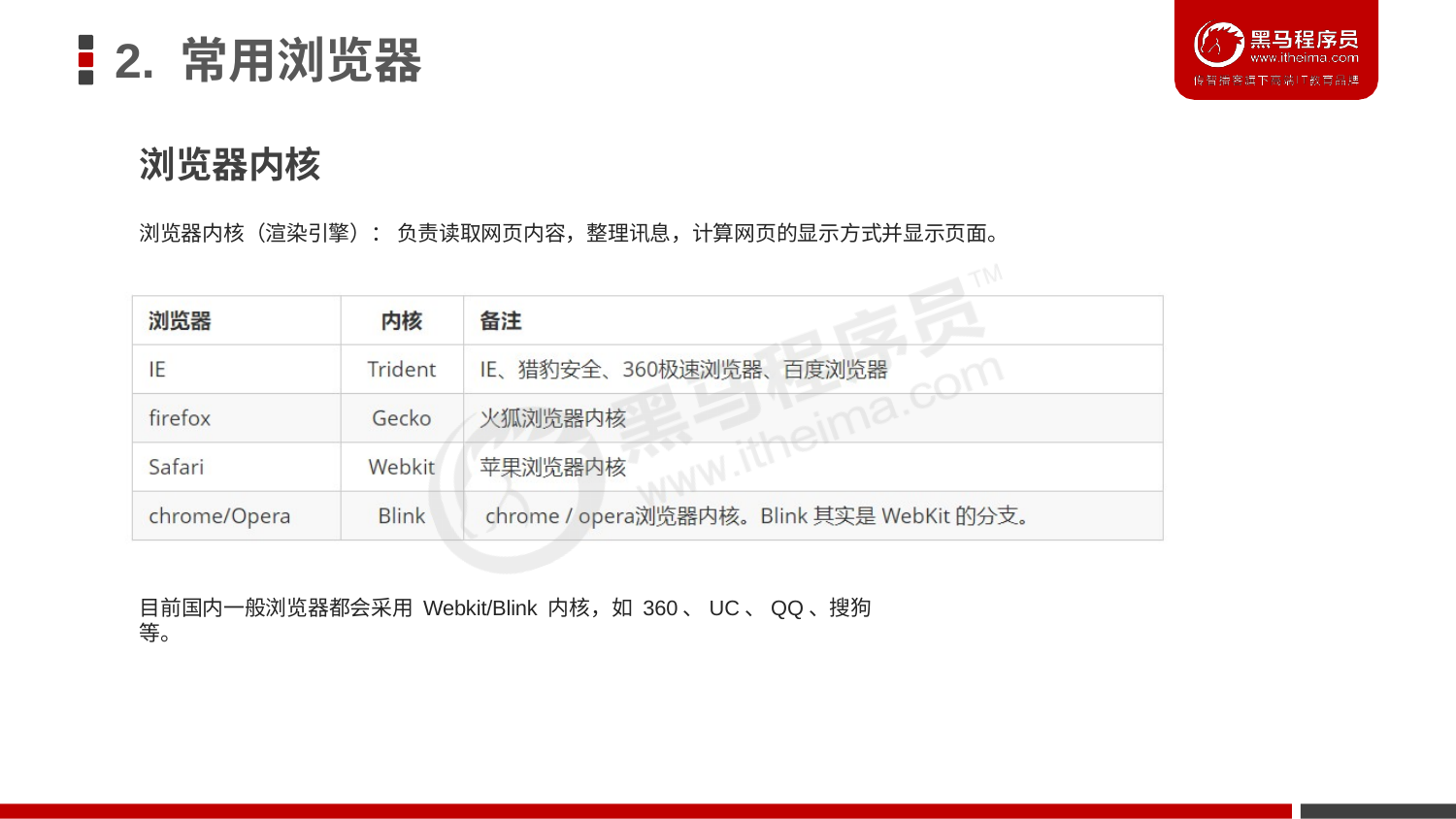

# 2. 常用浏览器
浏览器内核

浏览器内核（渲染引擎）： 负责读取网页内容，整理讯息，计算网页的显示方式并显示页面。

目前国内一般浏览器都会采用 Webkit/Blink 内核，如 360、UC、QQ、搜狗等。